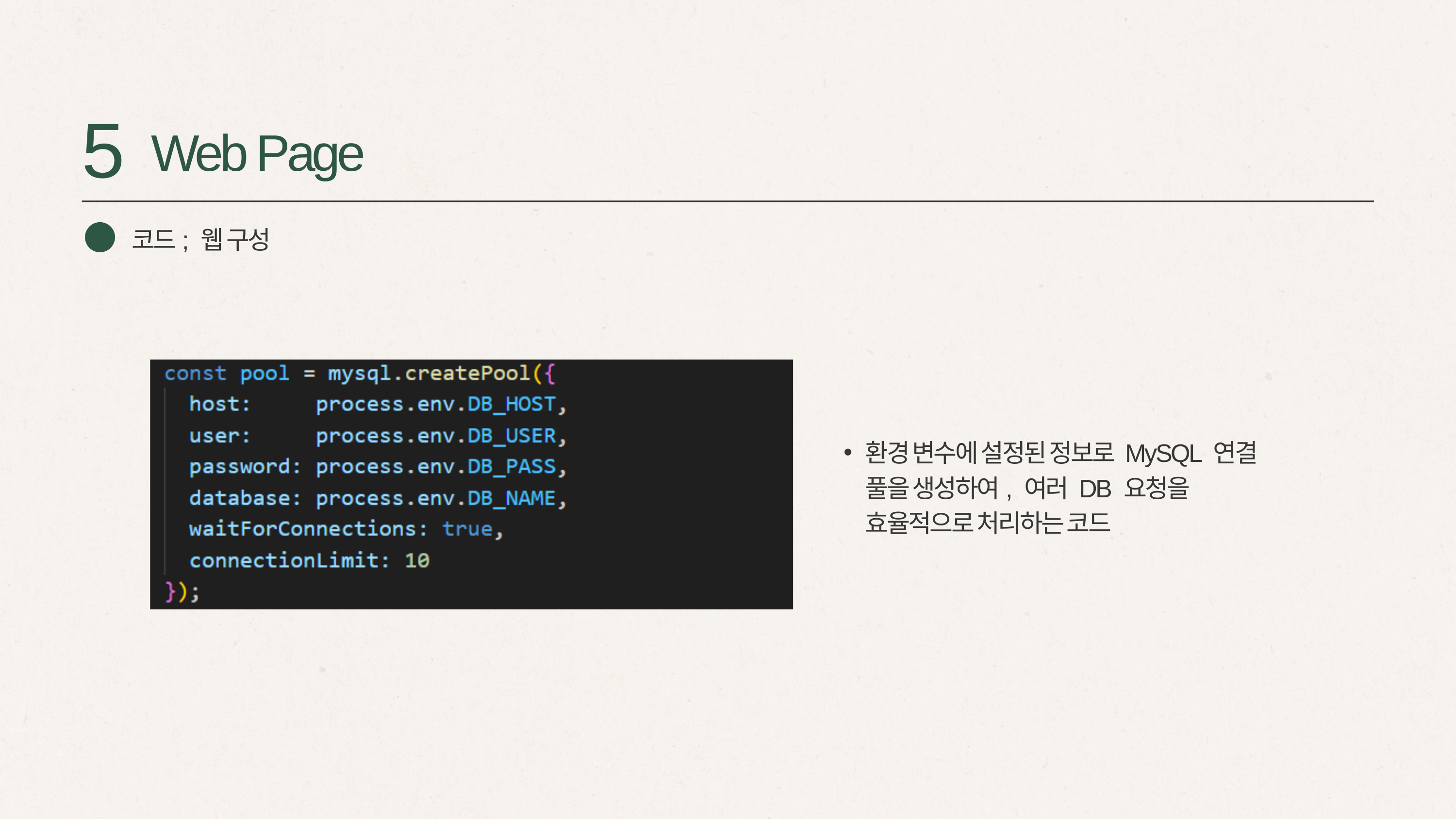

5
Web Page

코드; 웹 구성

환경 변수에 설정된 정보로 MySQL 연결 풀을 생성하여, 여러 DB 요청을 효율적으로 처리하는 코드